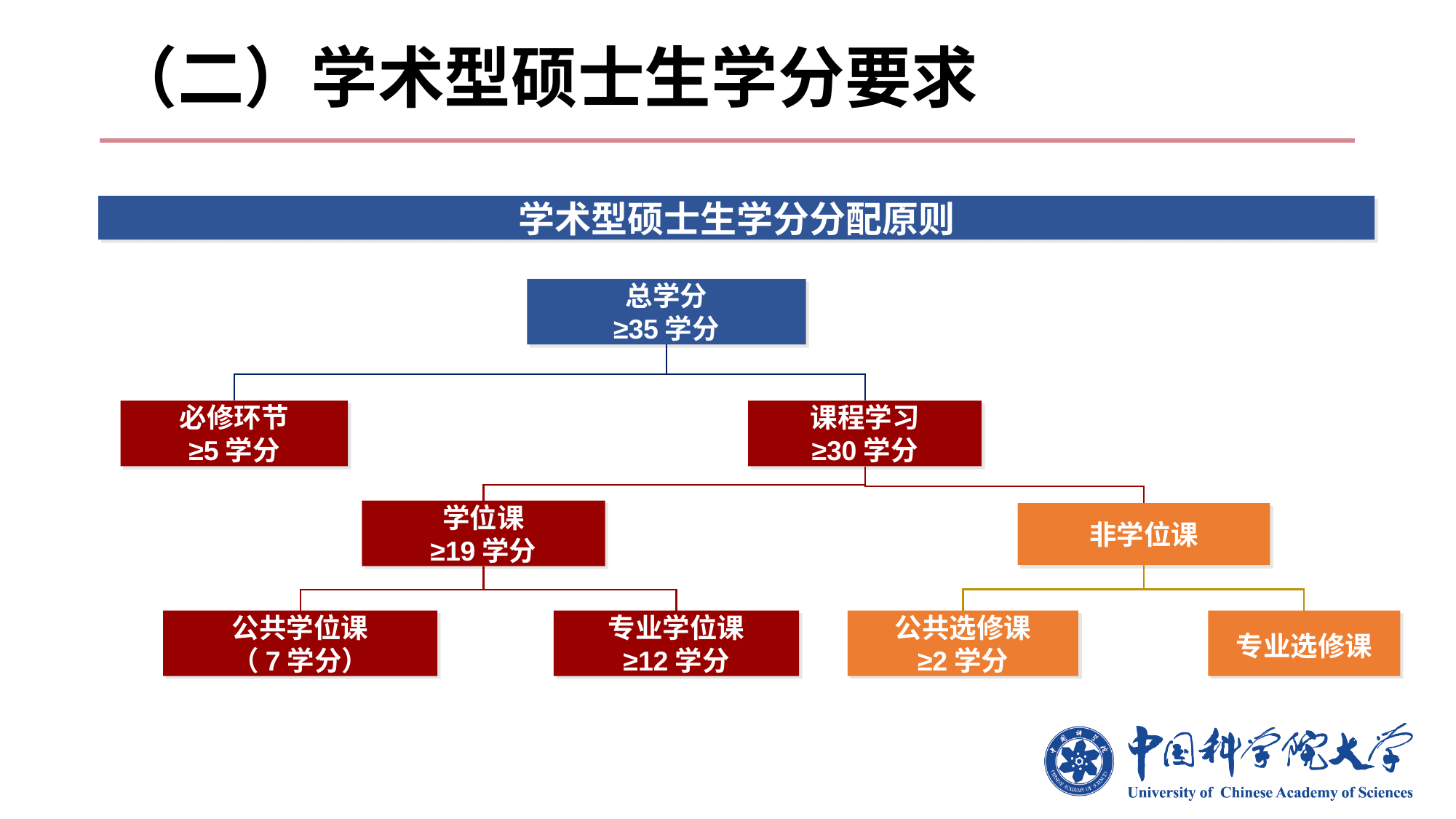

（二）学术型硕士生学分要求
学术型硕士生学分分配原则
总学分
≥35学分
必修环节
≥5学分
课程学习
≥30学分
学位课
≥19学分

非学位课

公共选修课
≥2学分
专业选修课
公共学位课
（7学分）
专业学位课
≥12学分